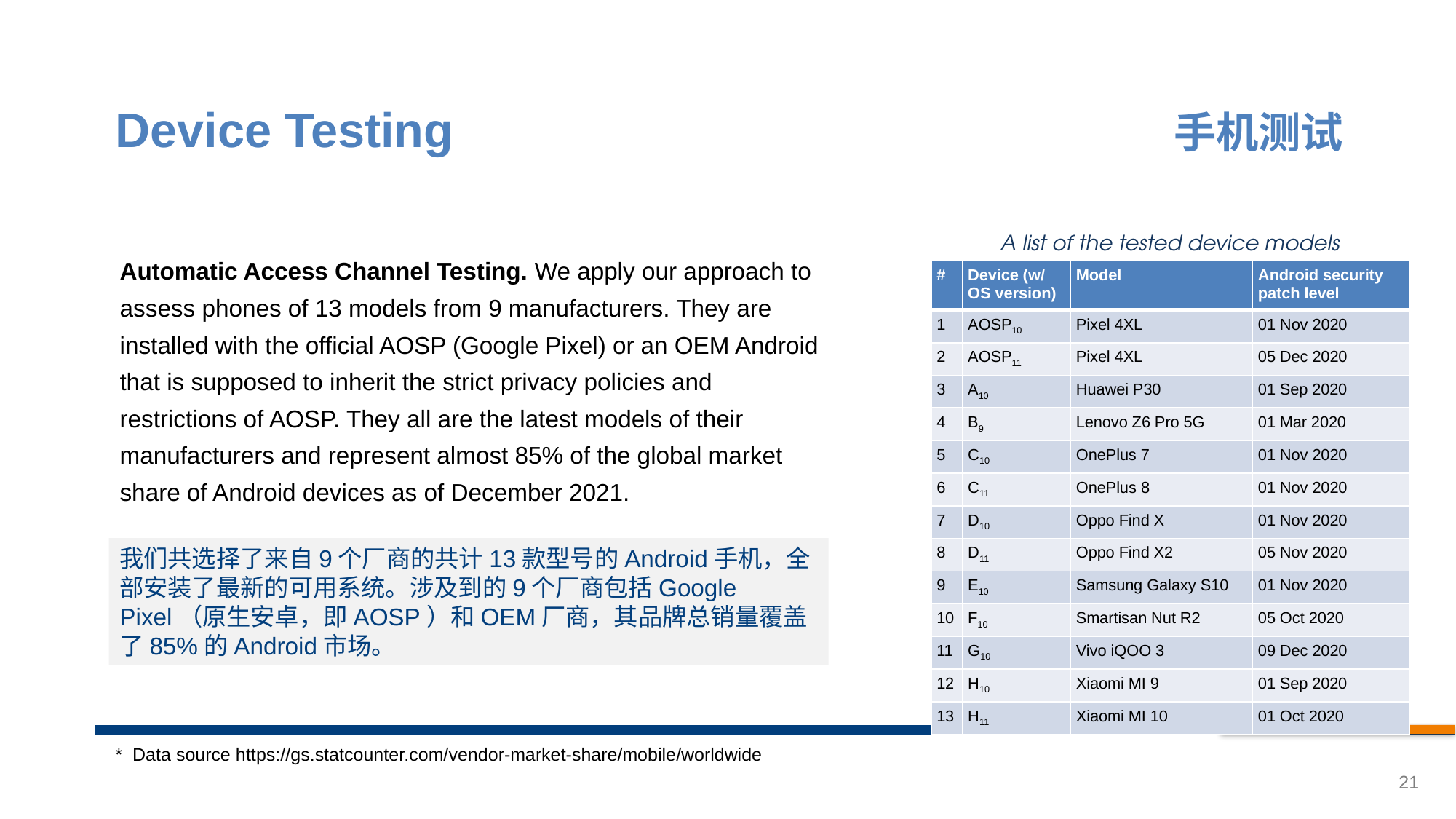

Device Testing
手机测试
A list of the tested device models
Automatic Access Channel Testing. We apply our approach to assess phones of 13 models from 9 manufacturers. They are installed with the official AOSP (Google Pixel) or an OEM Android that is supposed to inherit the strict privacy policies and restrictions of AOSP. They all are the latest models of their manufacturers and represent almost 85% of the global market share of Android devices as of December 2021.
| # | Device (w/ OS version) | Model | Android security patch level |
| --- | --- | --- | --- |
| 1 | AOSP10 | Pixel 4XL | 01 Nov 2020 |
| 2 | AOSP11 | Pixel 4XL | 05 Dec 2020 |
| 3 | A10 | Huawei P30 | 01 Sep 2020 |
| 4 | B9 | Lenovo Z6 Pro 5G | 01 Mar 2020 |
| 5 | C10 | OnePlus 7 | 01 Nov 2020 |
| 6 | C11 | OnePlus 8 | 01 Nov 2020 |
| 7 | D10 | Oppo Find X | 01 Nov 2020 |
| 8 | D11 | Oppo Find X2 | 05 Nov 2020 |
| 9 | E10 | Samsung Galaxy S10 | 01 Nov 2020 |
| 10 | F10 | Smartisan Nut R2 | 05 Oct 2020 |
| 11 | G10 | Vivo iQOO 3 | 09 Dec 2020 |
| 12 | H10 | Xiaomi MI 9 | 01 Sep 2020 |
| 13 | H11 | Xiaomi MI 10 | 01 Oct 2020 |
我们共选择了来自9个厂商的共计13款型号的Android手机，全部安装了最新的可用系统。涉及到的9个厂商包括Google Pixel（原生安卓，即AOSP）和OEM厂商，其品牌总销量覆盖了85%的Android市场。
*  Data source https://gs.statcounter.com/vendor-market-share/mobile/worldwide
21